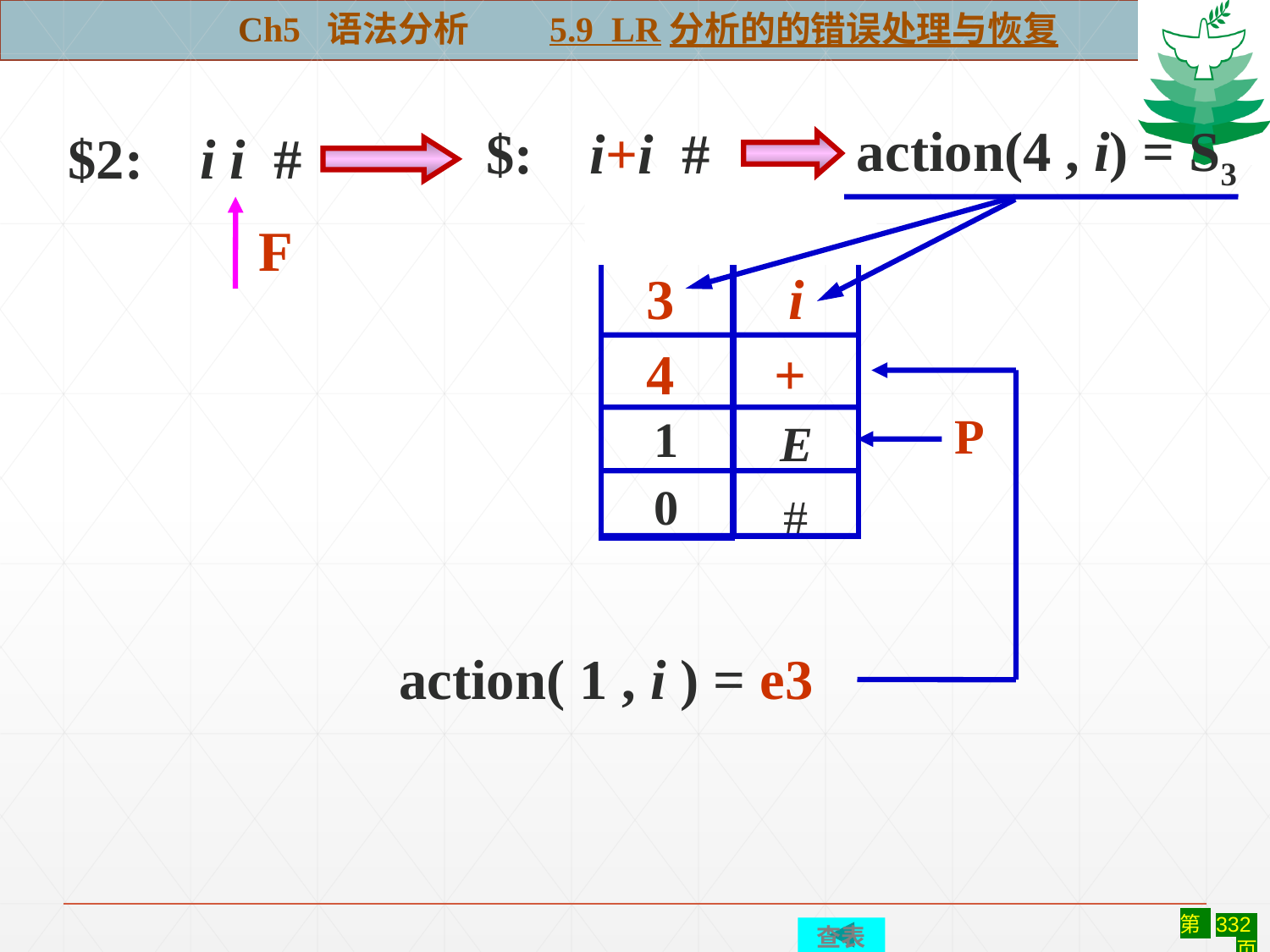

Ch5  语法分析         5.9  LR分析的的错误处理与恢复
#
action(4 , i) = S3

$:    i+i  #

$2:    i i  #

F

E
#

1
0

P

3        i
4       +

action( 1 , i ) = e3
查表